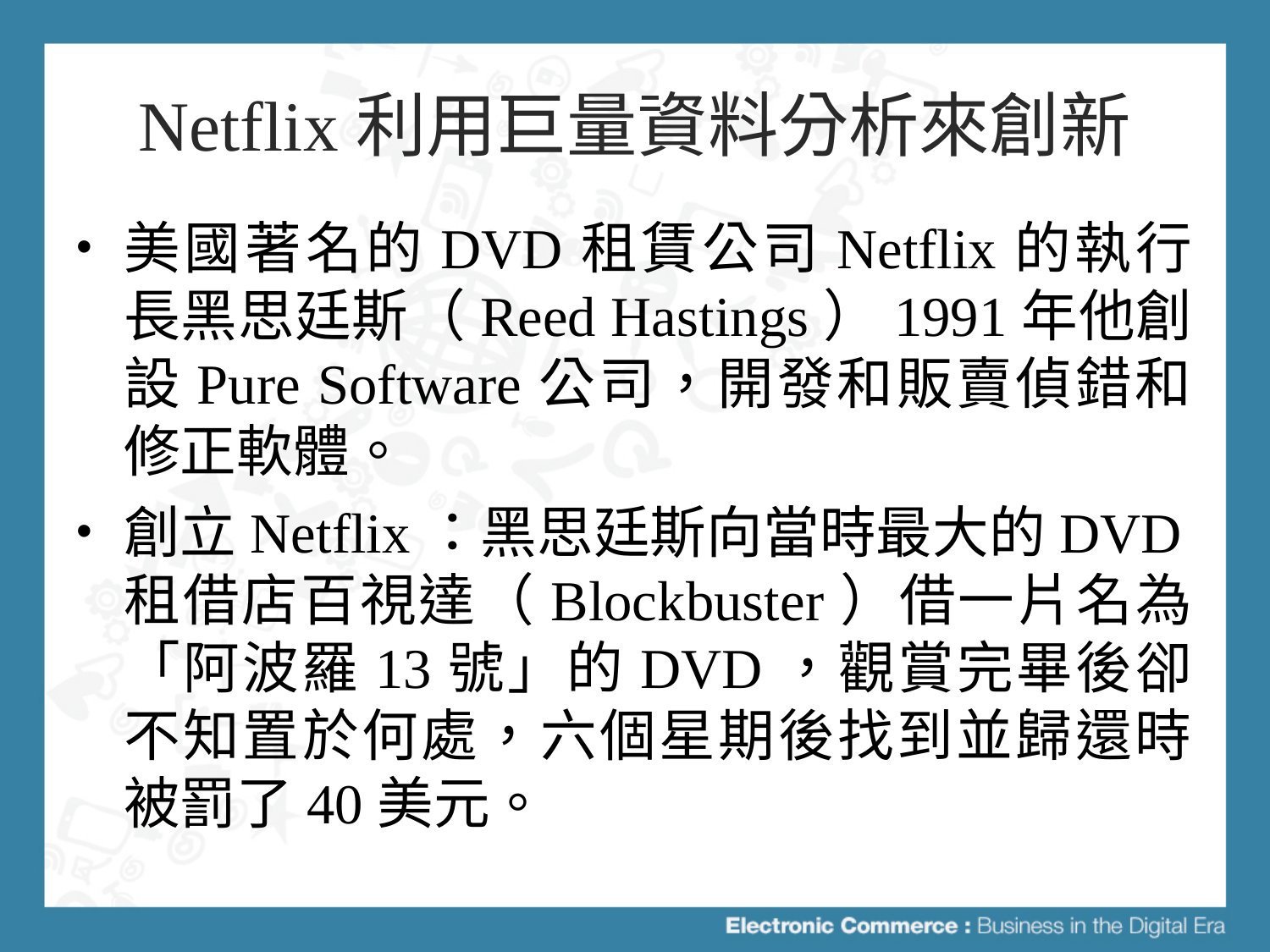

# Netflix利用巨量資料分析來創新
美國著名的DVD租賃公司Netflix的執行長黑思廷斯（Reed Hastings）1991年他創設Pure Software公司，開發和販賣偵錯和修正軟體。
創立Netflix：黑思廷斯向當時最大的DVD租借店百視達（Blockbuster）借一片名為「阿波羅13號」的DVD，觀賞完畢後卻不知置於何處，六個星期後找到並歸還時被罰了40美元。